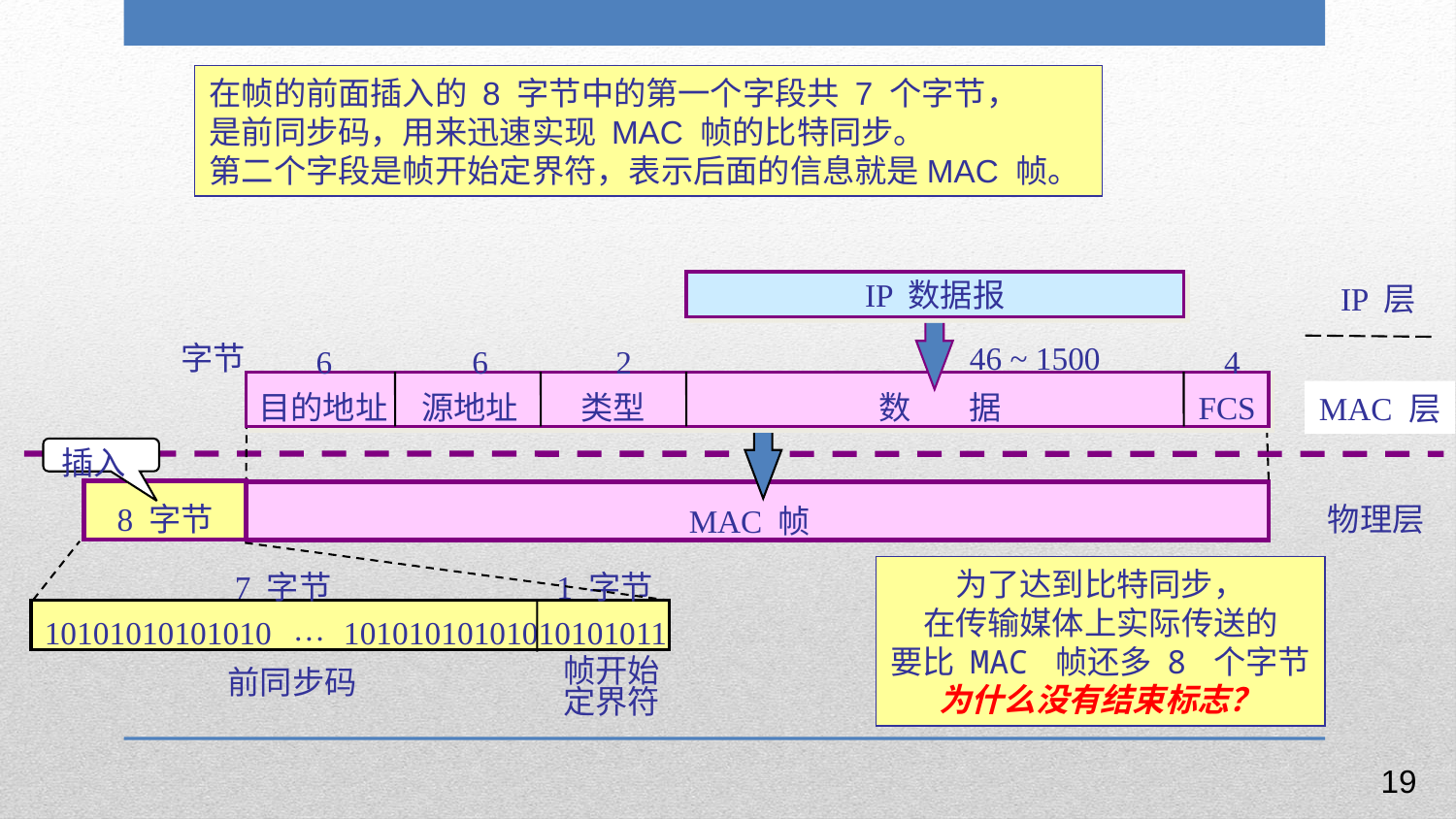

在帧的前面插入的 8 字节中的第一个字段共 7 个字节，
是前同步码，用来迅速实现 MAC 帧的比特同步。
第二个字段是帧开始定界符，表示后面的信息就是MAC 帧。
IP 数据报

IP 层
字节
46 ~ 1500
6
6
2
4

目的地址
源地址
类型
数        据
FCS

MAC 层

插入

8 字节

7 字节
1 字节

…
10101010101010         10101010101010101011
帧开始
定界符
前同步码

物理层
MAC 帧
为了达到比特同步，
在传输媒体上实际传送的
要比 MAC 帧还多 8 个字节
为什么没有结束标志？
19